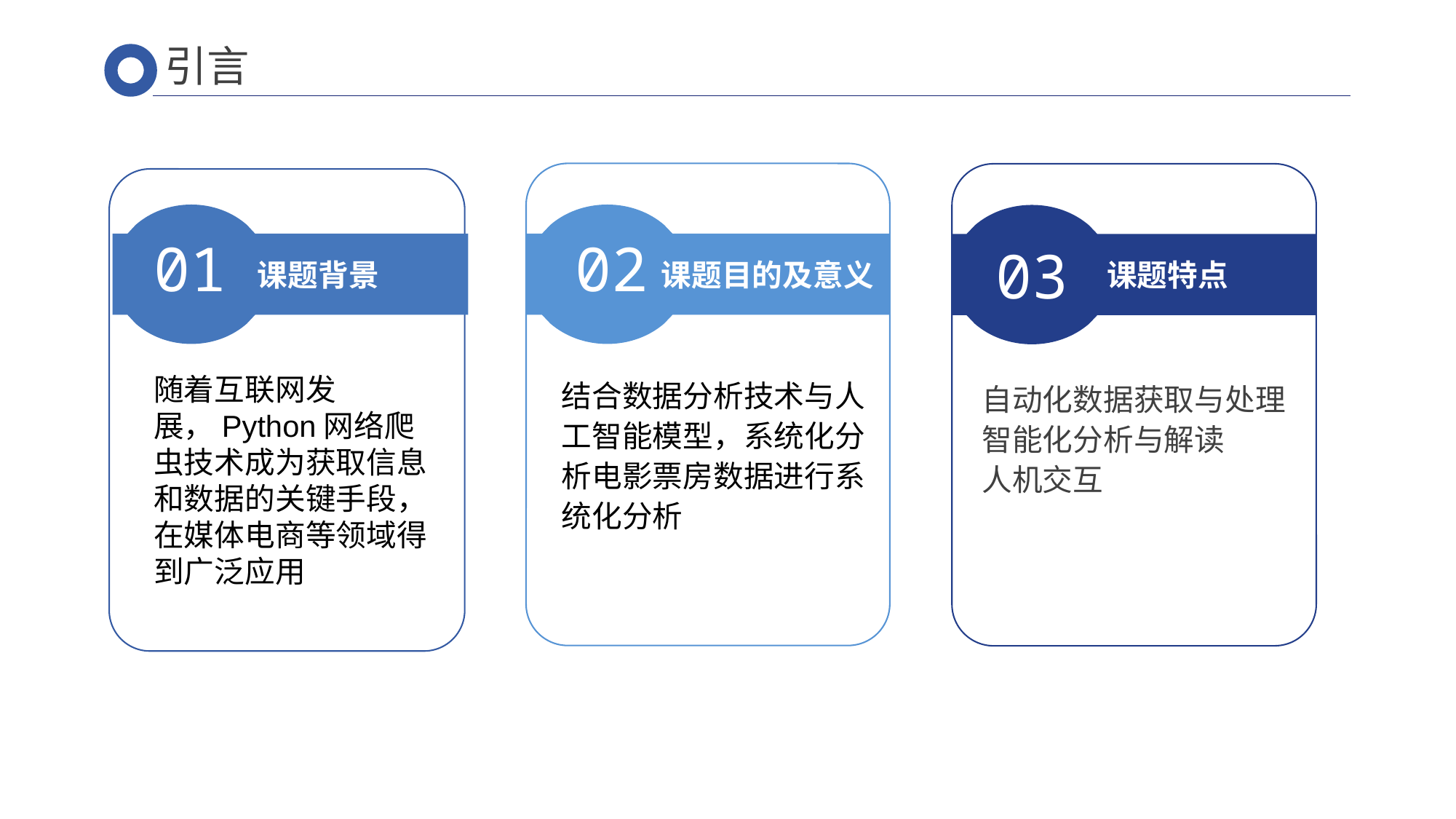

引言

                  课题目的及意义
02

          课题特点
03

        课题背景
01
随着互联网发展，Python网络爬虫技术成为获取信息和数据的关键手段，在媒体电商等领域得到广泛应用
结合数据分析技术与人工智能模型，系统化分析电影票房数据进行系统化分析
自动化数据获取与处理
智能化分析与解读
人机交互